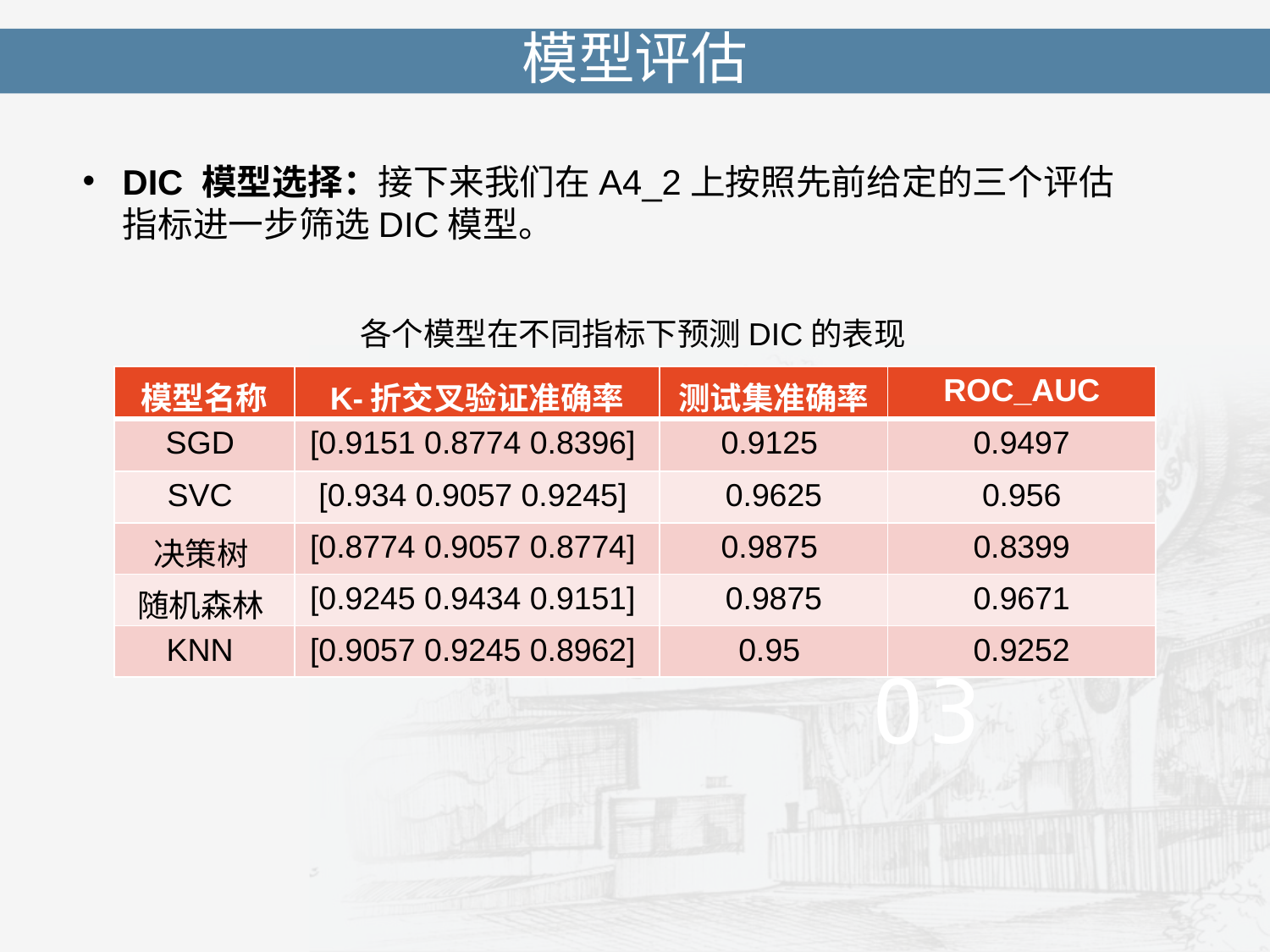

模型评估
DIC 模型选择：接下来我们在A4_2上按照先前给定的三个评估指标进一步筛选DIC模型。
各个模型在不同指标下预测DIC的表现
| 模型名称 | K-折交叉验证准确率 | 测试集准确率 | ROC\_AUC |
| --- | --- | --- | --- |
| SGD | [0.9151 0.8774 0.8396] | 0.9125 | 0.9497 |
| SVC | [0.934 0.9057 0.9245] | 0.9625 | 0.956 |
| 决策树 | [0.8774 0.9057 0.8774] | 0.9875 | 0.8399 |
| 随机森林 | [0.9245 0.9434 0.9151] | 0.9875 | 0.9671 |
| KNN | [0.9057 0.9245 0.8962] | 0.95 | 0.9252 |
03